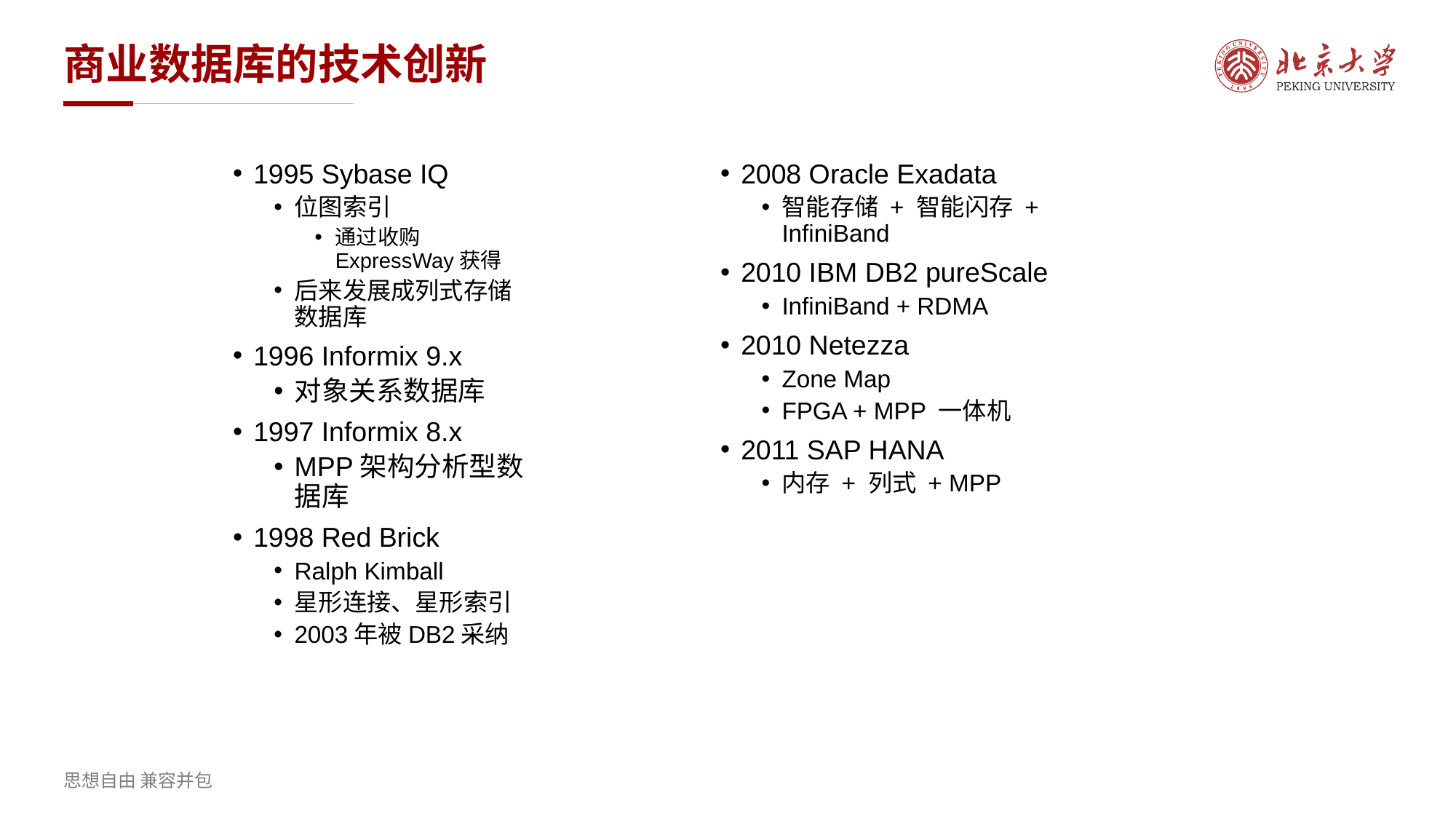

# 商业数据库的技术创新

1995 Sybase IQ
位图索引
通过收购ExpressWay获得
后来发展成列式存储数据库
1996 Informix 9.x
对象关系数据库
1997 Informix 8.x
MPP架构分析型数据库
1998 Red Brick
Ralph Kimball
星形连接、星形索引
2003年被DB2采纳

2008 Oracle Exadata
智能存储 + 智能闪存 + InfiniBand
2010 IBM DB2 pureScale
InfiniBand + RDMA
2010 Netezza
Zone Map
FPGA + MPP 一体机
2011 SAP HANA
内存 + 列式 + MPP